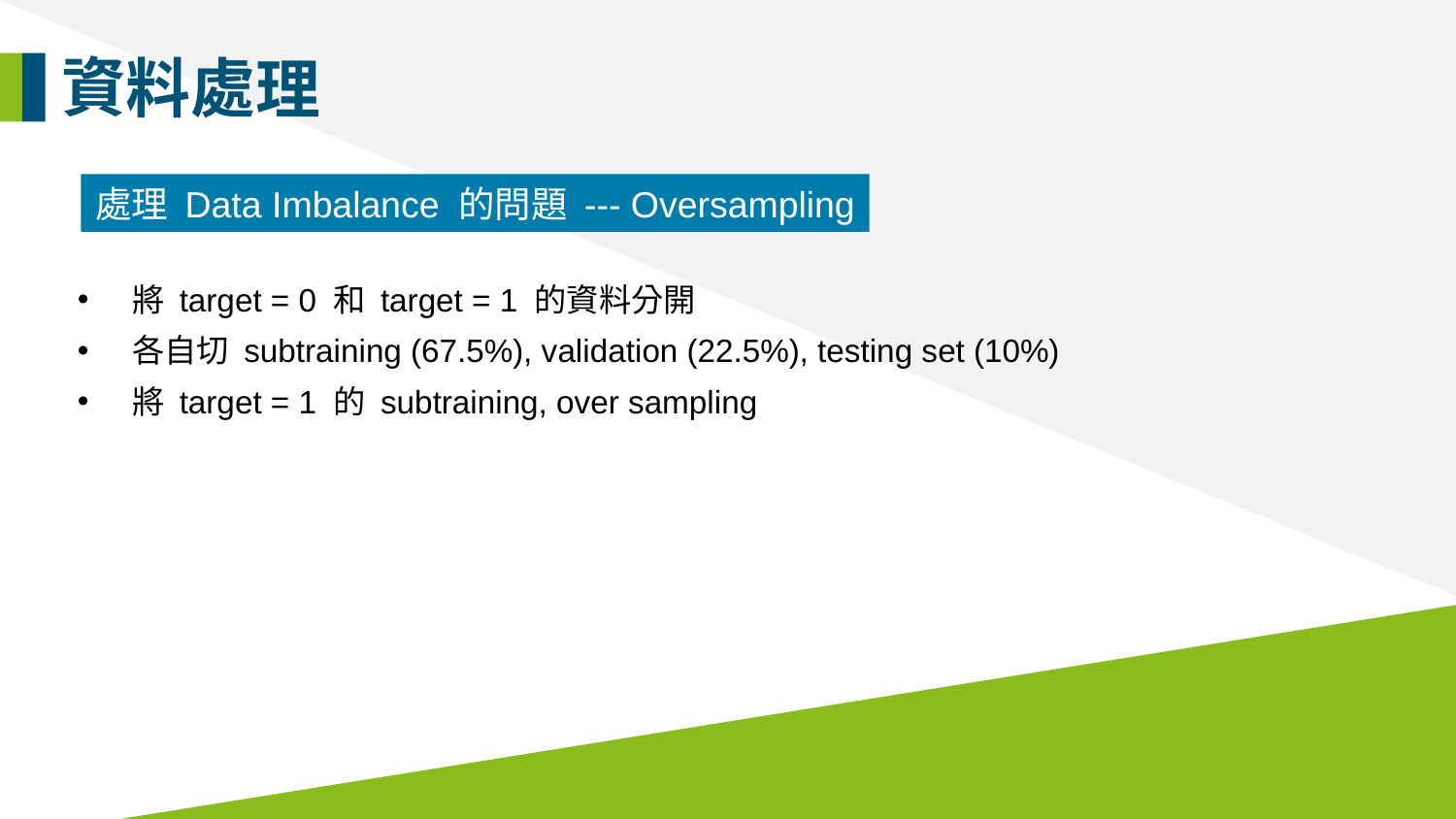

資料處理

處理 Data Imbalance 的問題 --- Oversampling
將 target = 0 和 target = 1 的資料分開
各自切 subtraining (67.5%), validation (22.5%), testing set (10%)
將 target = 1 的 subtraining, over sampling